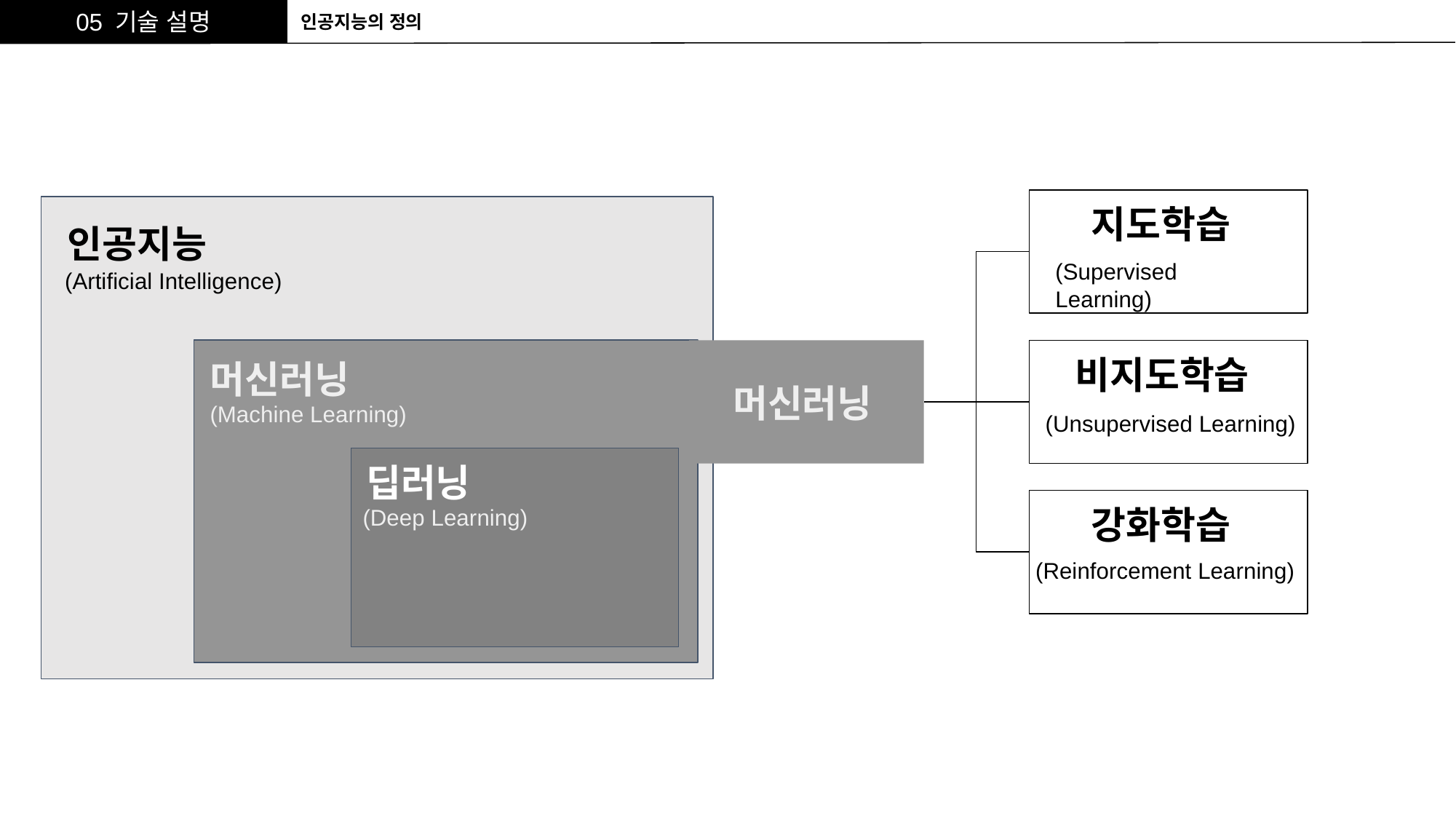

05 기술 설명
인공지능의 정의

지도학습

인공지능
(Supervised Learning)
(Artificial Intelligence)

비지도학습
머신러닝
머신러닝
(Machine Learning)
(Unsupervised Learning)
딥러닝

강화학습
(Deep Learning)
(Reinforcement Learning)